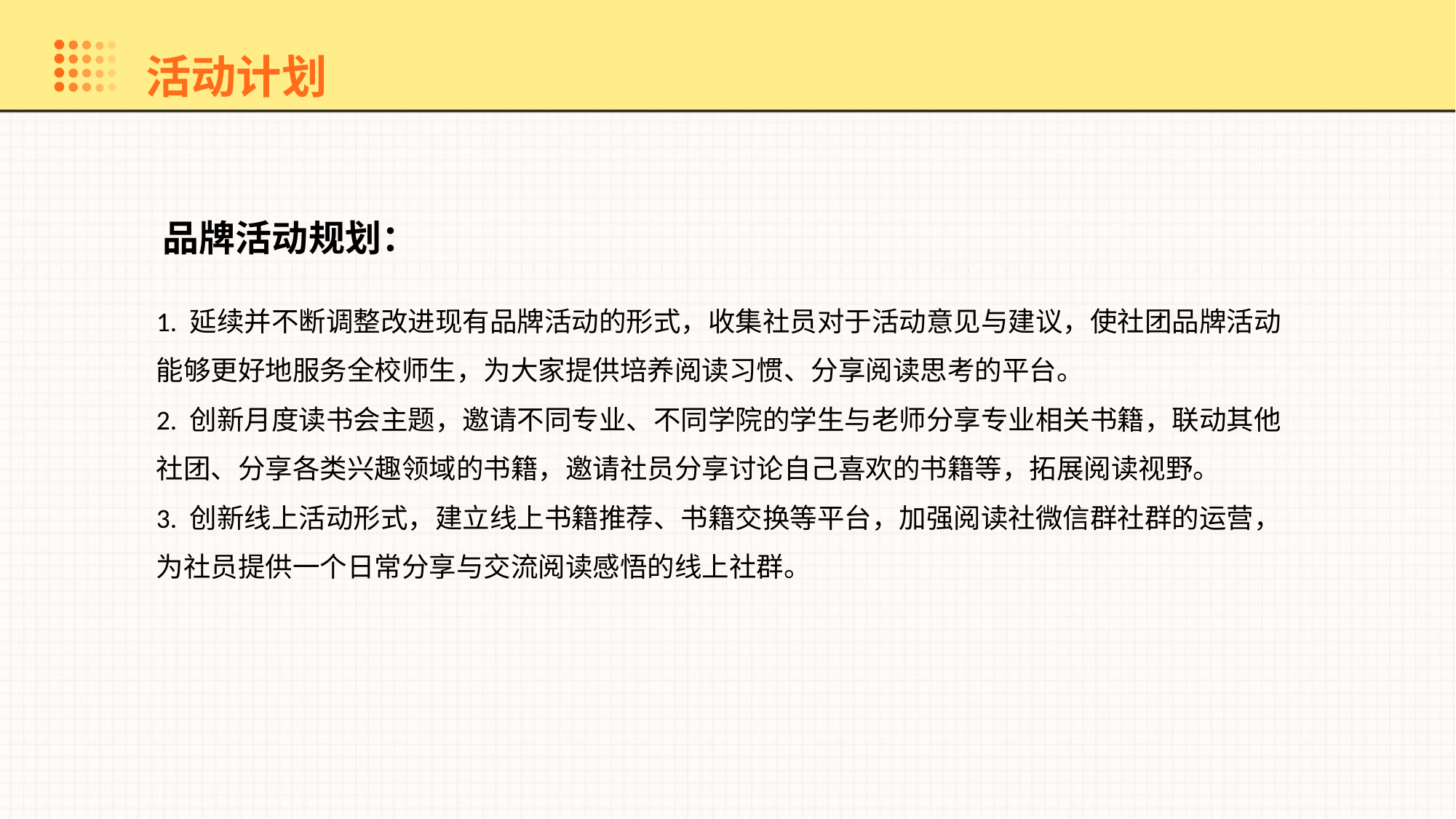

活动计划

品牌活动规划：
1. 延续并不断调整改进现有品牌活动的形式，收集社员对于活动意见与建议，使社团品牌活动能够更好地服务全校师生，为大家提供培养阅读习惯、分享阅读思考的平台。
2. 创新月度读书会主题，邀请不同专业、不同学院的学生与老师分享专业相关书籍，联动其他社团、分享各类兴趣领域的书籍，邀请社员分享讨论自己喜欢的书籍等，拓展阅读视野。
3. 创新线上活动形式，建立线上书籍推荐、书籍交换等平台，加强阅读社微信群社群的运营，为社员提供一个日常分享与交流阅读感悟的线上社群。